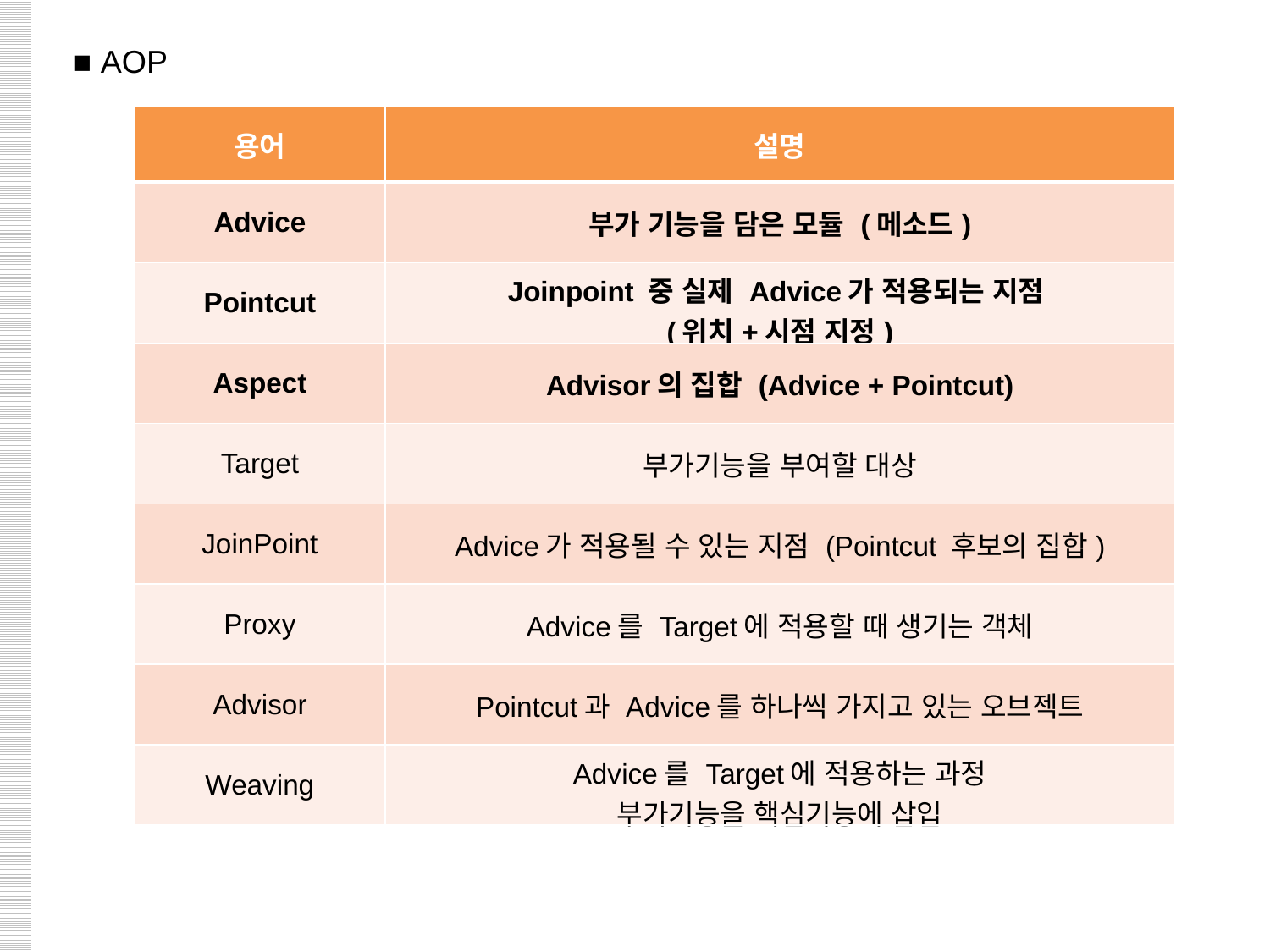

■ AOP
| 용어 | 설명 |
| --- | --- |
| Advice | 부가 기능을 담은 모듈 (메소드) |
| Pointcut | Joinpoint 중 실제 Advice가 적용되는 지점 (위치+시점 지정) |
| Aspect | Advisor의 집합 (Advice + Pointcut) |
| Target | 부가기능을 부여할 대상 |
| JoinPoint | Advice가 적용될 수 있는 지점 (Pointcut 후보의 집합) |
| Proxy | Advice를 Target에 적용할 때 생기는 객체 |
| Advisor | Pointcut과 Advice를 하나씩 가지고 있는 오브젝트 |
| Weaving | Advice를 Target에 적용하는 과정 부가기능을 핵심기능에 삽입 |